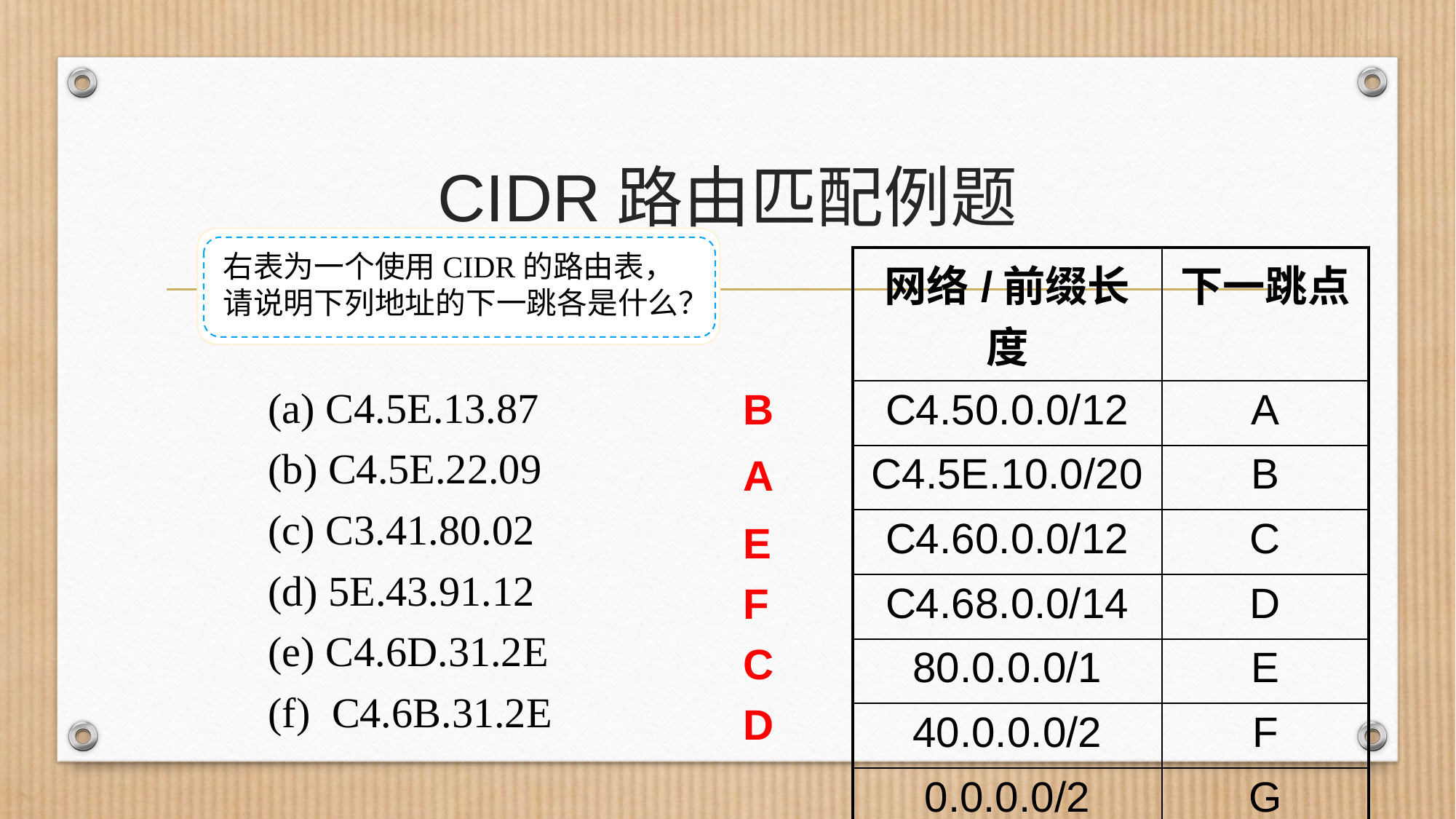

# CIDR路由匹配例题

右表为一个使用CIDR的路由表，请说明下列地址的下一跳各是什么？
| 网络/前缀长度 | 下一跳点 |
| --- | --- |
| C4.50.0.0/12 | A |
| C4.5E.10.0/20 | B |
| C4.60.0.0/12 | C |
| C4.68.0.0/14 | D |
| 80.0.0.0/1 | E |
| 40.0.0.0/2 | F |
| 0.0.0.0/2 | G |
B
 (a) C4.5E.13.87
 (b) C4.5E.22.09
 (c) C3.41.80.02
 (d) 5E.43.91.12
 (e) C4.6D.31.2E
 (f)  C4.6B.31.2E
A
E
F
C
D